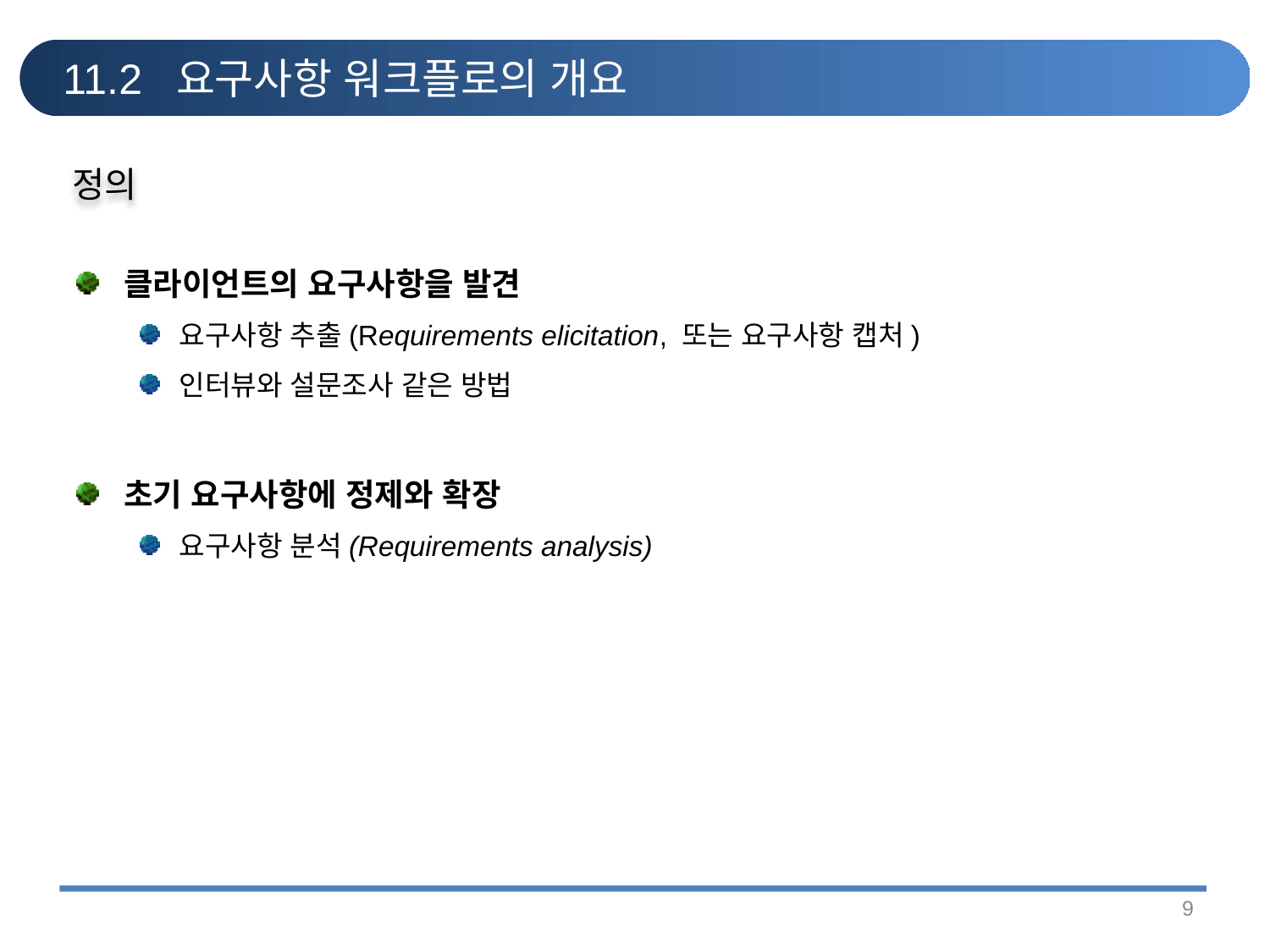

# 11.2  요구사항 워크플로의 개요
정의
클라이언트의 요구사항을 발견
요구사항 추출(Requirements elicitation, 또는 요구사항 캡처)
인터뷰와 설문조사 같은 방법

초기 요구사항에 정제와 확장
요구사항 분석(Requirements analysis)

9